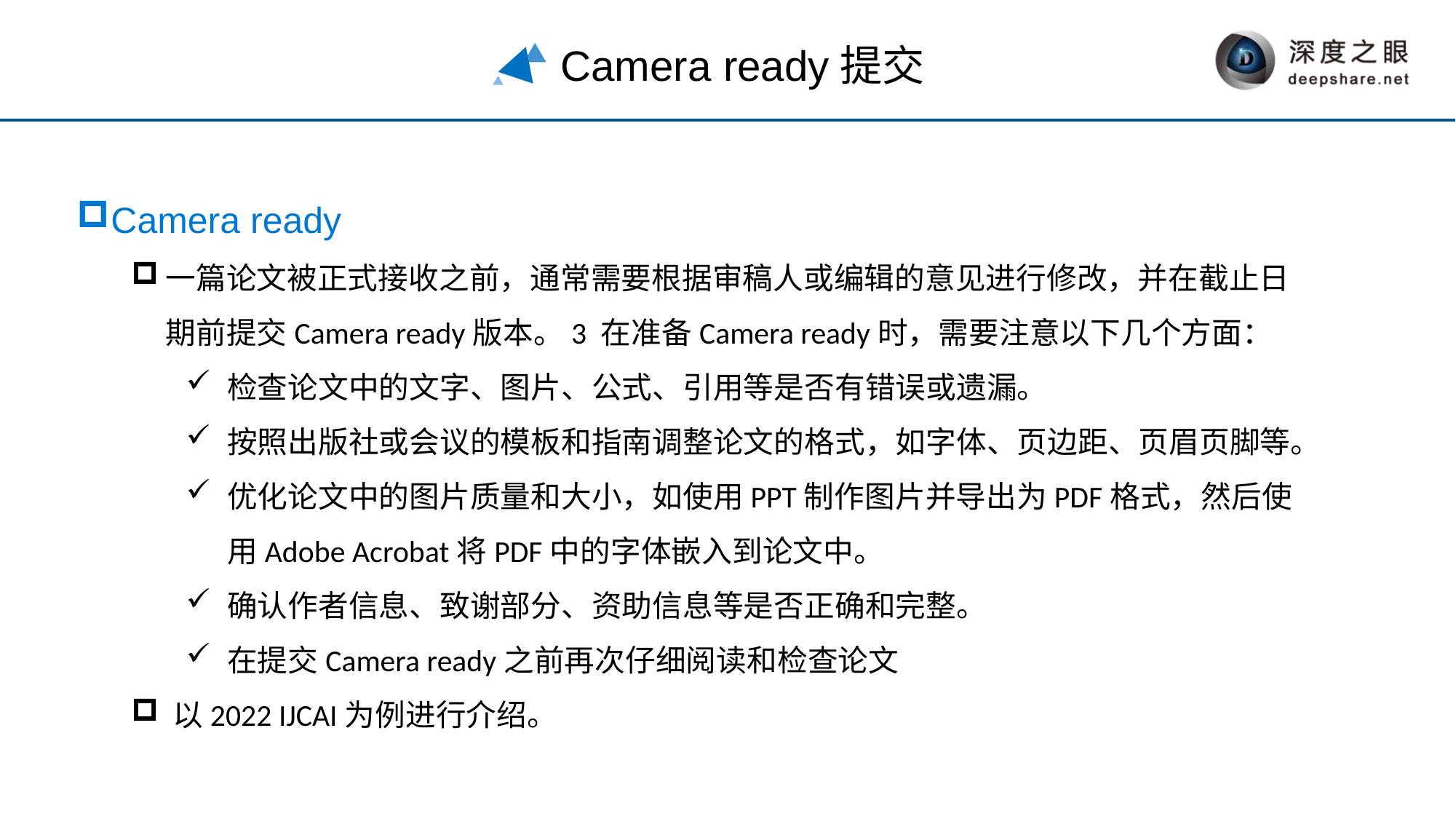

Camera ready提交

Camera ready
一篇论文被正式接收之前，通常需要根据审稿人或编辑的意见进行修改，并在截止日期前提交Camera ready版本。3 在准备Camera ready时，需要注意以下几个方面：
检查论文中的文字、图片、公式、引用等是否有错误或遗漏。
按照出版社或会议的模板和指南调整论文的格式，如字体、页边距、页眉页脚等。
优化论文中的图片质量和大小，如使用PPT制作图片并导出为PDF格式，然后使用Adobe Acrobat将PDF中的字体嵌入到论文中。
确认作者信息、致谢部分、资助信息等是否正确和完整。
在提交Camera ready之前再次仔细阅读和检查论文
以2022 IJCAI为例进行介绍。